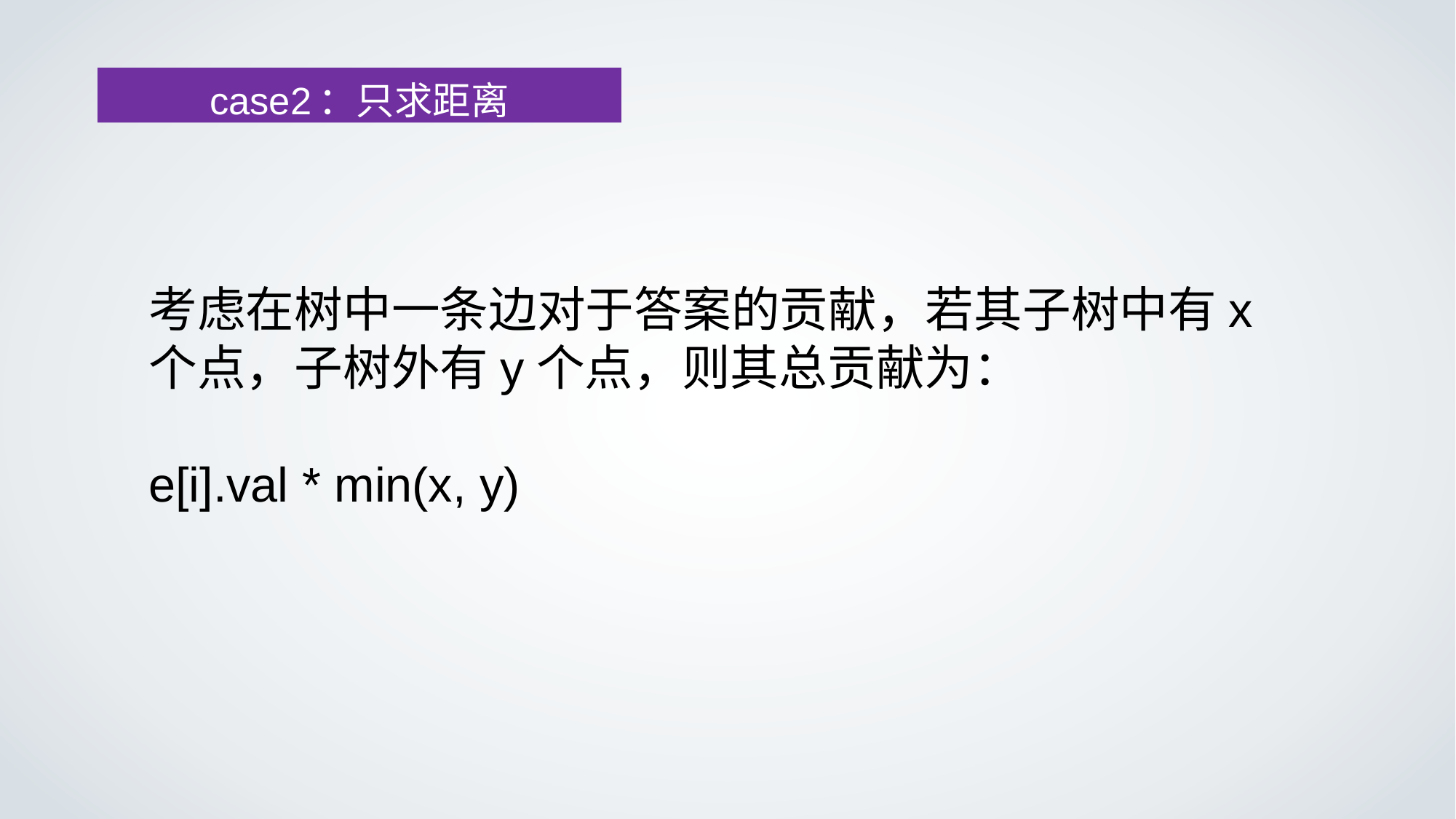

#
case2：只求距离
考虑在树中一条边对于答案的贡献，若其子树中有x个点，子树外有y个点，则其总贡献为：

e[i].val * min(x, y)